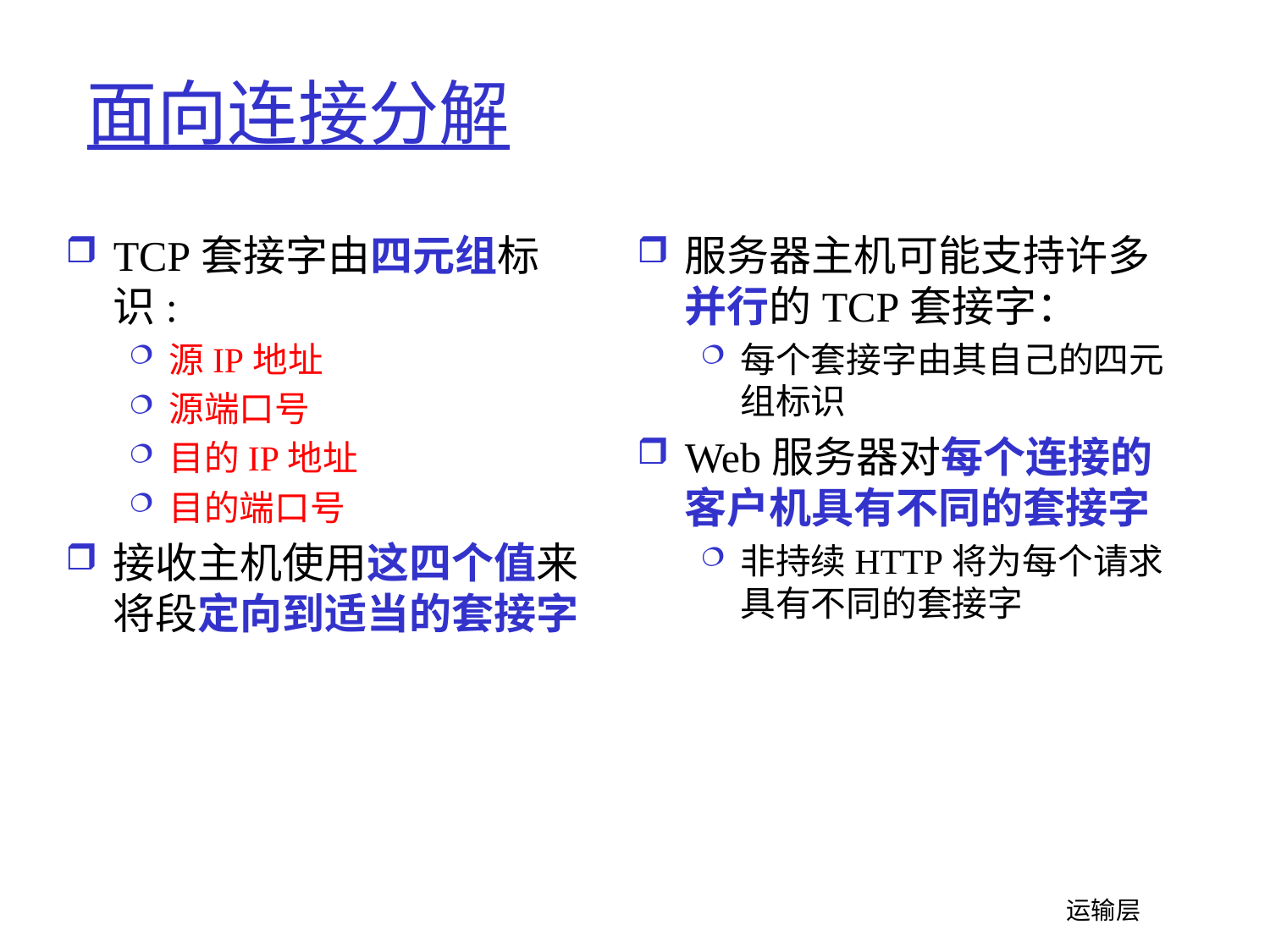

# 面向连接分解
TCP套接字由四元组标识:
源IP地址
源端口号
目的IP地址
目的端口号
接收主机使用这四个值来将段定向到适当的套接字
服务器主机可能支持许多并行的TCP套接字：
每个套接字由其自己的四元组标识
Web服务器对每个连接的客户机具有不同的套接字
非持续HTTP将为每个请求具有不同的套接字
 运输层
17